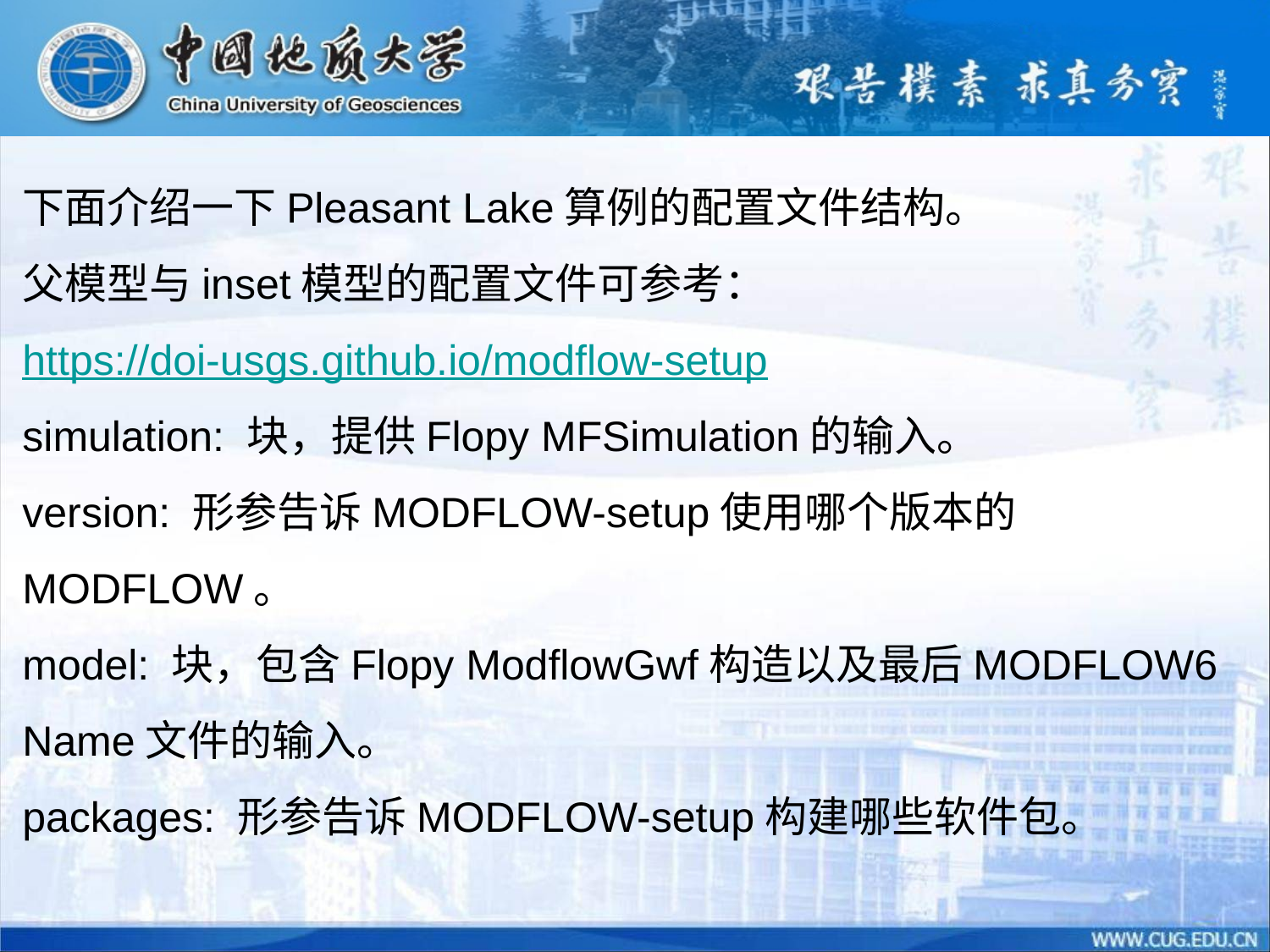

下面介绍一下Pleasant Lake算例的配置文件结构。
父模型与inset模型的配置文件可参考：
https://doi-usgs.github.io/modflow-setup
simulation: 块，提供Flopy MFSimulation的输入。
version: 形参告诉MODFLOW-setup使用哪个版本的MODFLOW。
model: 块，包含Flopy ModflowGwf构造以及最后MODFLOW6 Name文件的输入。
packages: 形参告诉MODFLOW-setup构建哪些软件包。